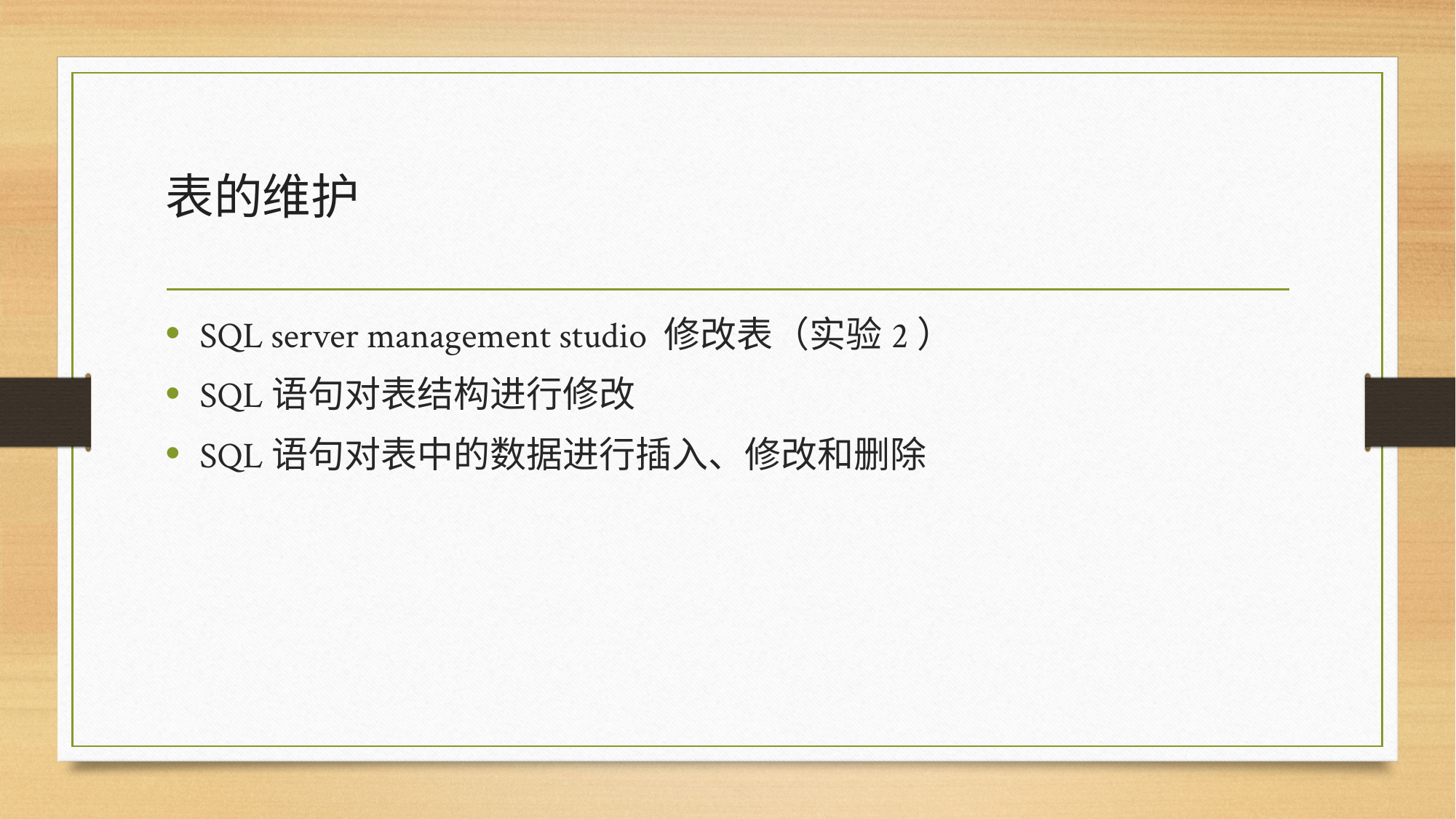

# 表的维护
SQL server management studio 修改表（实验2）
SQL语句对表结构进行修改
SQL语句对表中的数据进行插入、修改和删除